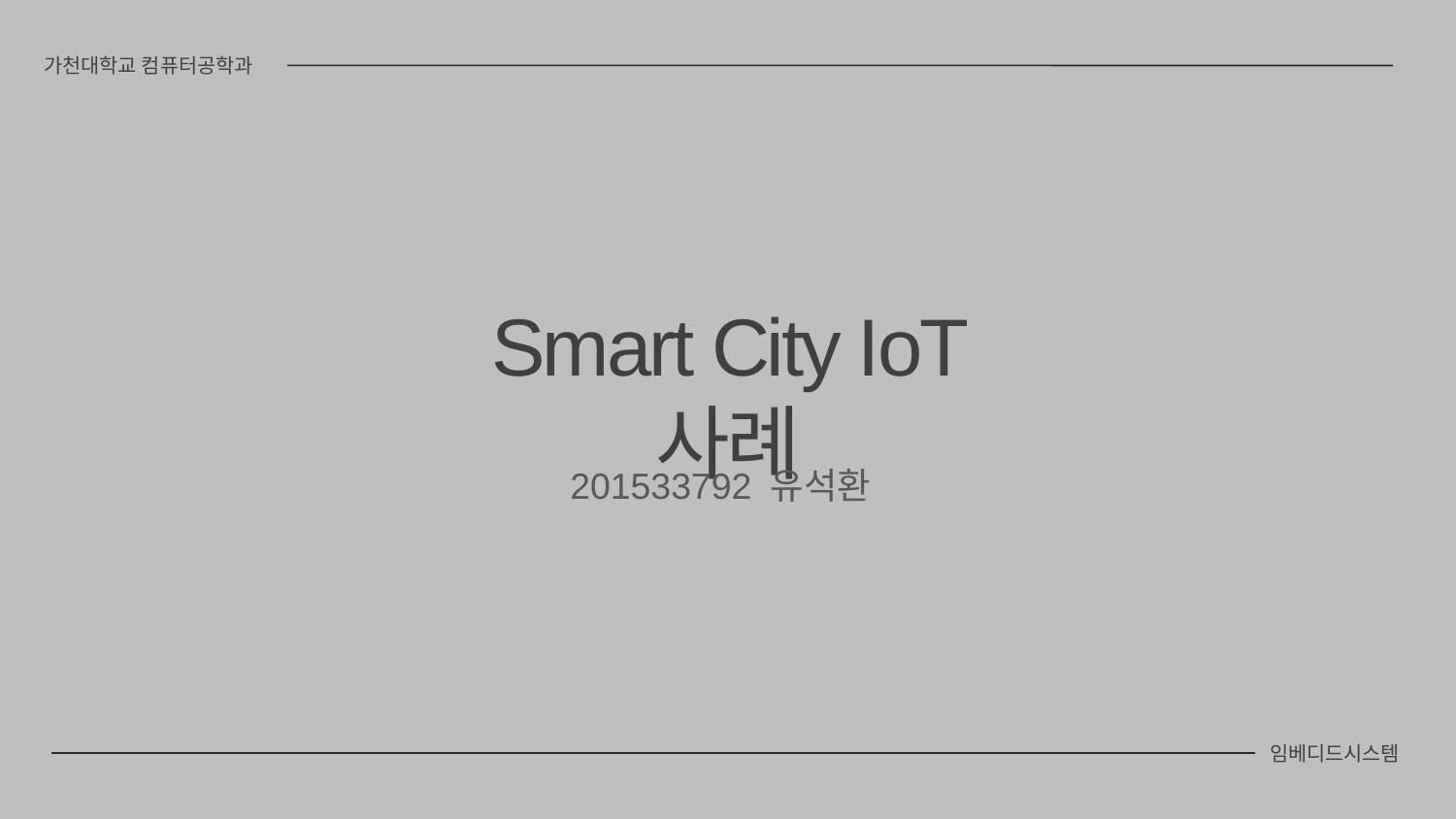

가천대학교 컴퓨터공학과
Smart City IoT 사례
201533792 유석환
임베디드시스템